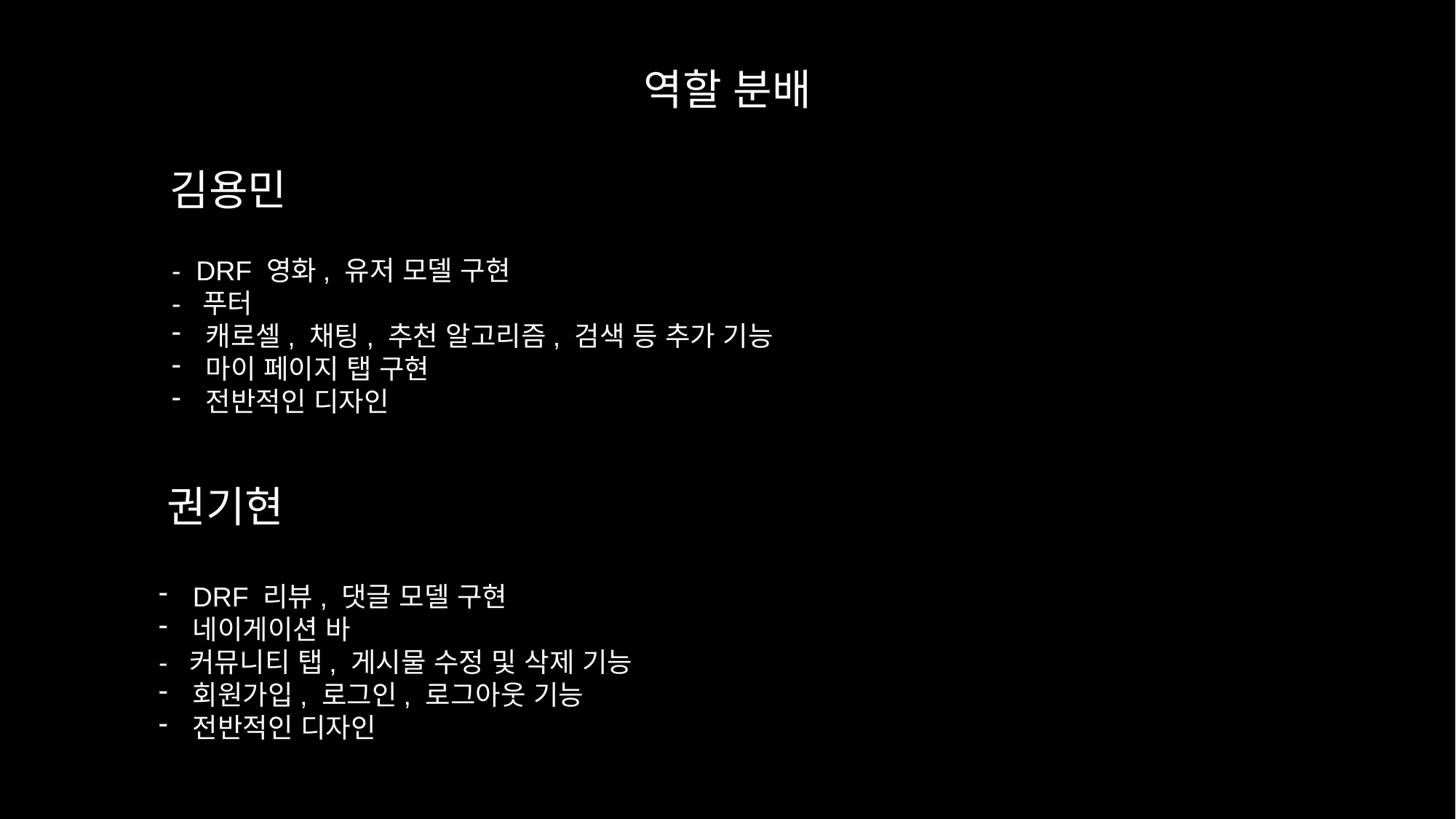

역할 분배
김용민
-  DRF 영화, 유저 모델 구현
-  푸터
캐로셀, 채팅, 추천 알고리즘, 검색 등 추가 기능
마이 페이지 탭 구현
전반적인 디자인
권기현
DRF 리뷰, 댓글 모델 구현
네이게이션 바
-  커뮤니티 탭, 게시물 수정 및 삭제 기능
회원가입, 로그인, 로그아웃 기능
전반적인 디자인